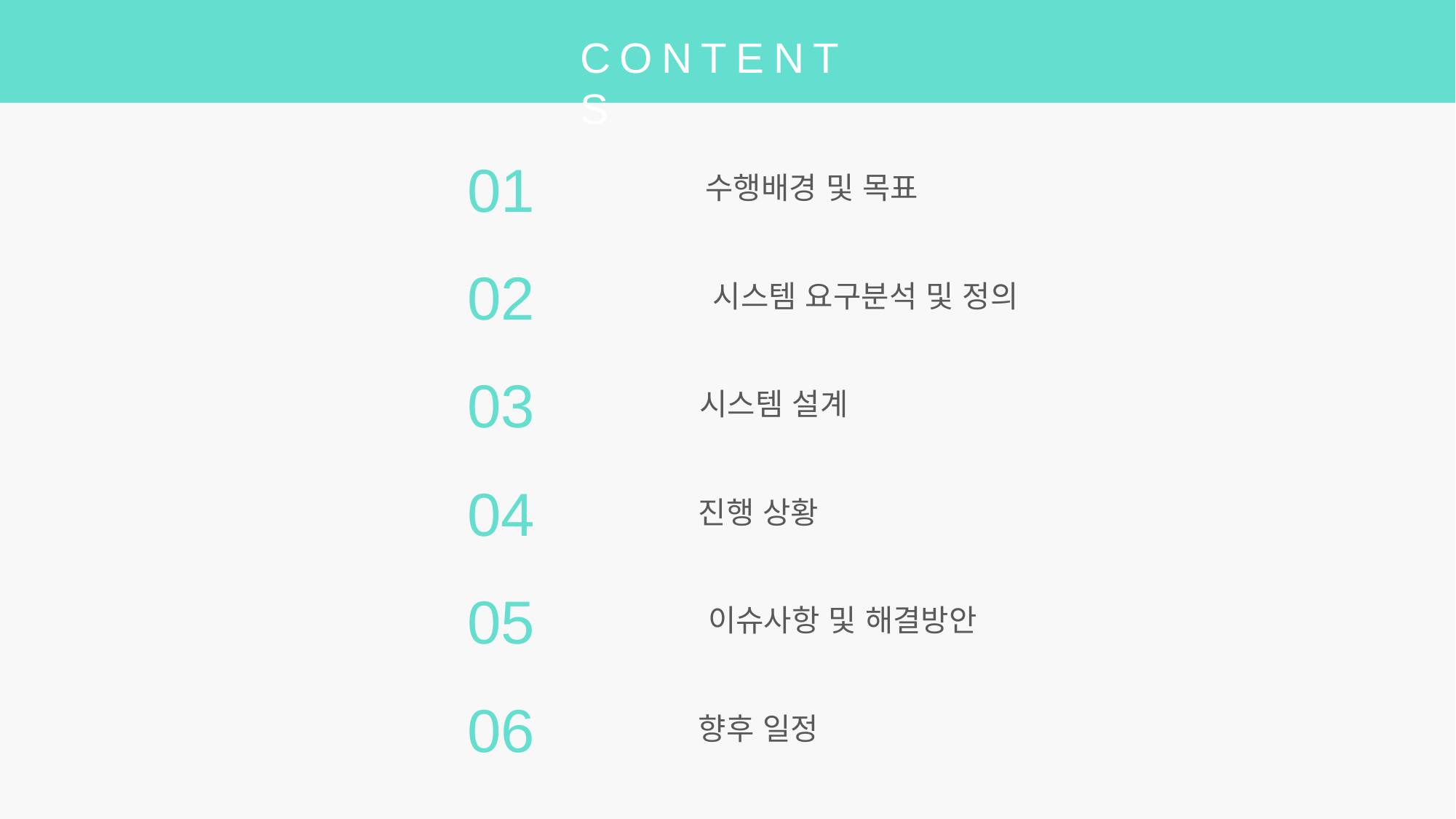

CONTENTS
01
수행배경 및 목표
02
시스템 요구분석 및 정의
03
시스템 설계
04
진행 상황
05
이슈사항 및 해결방안
06
향후 일정